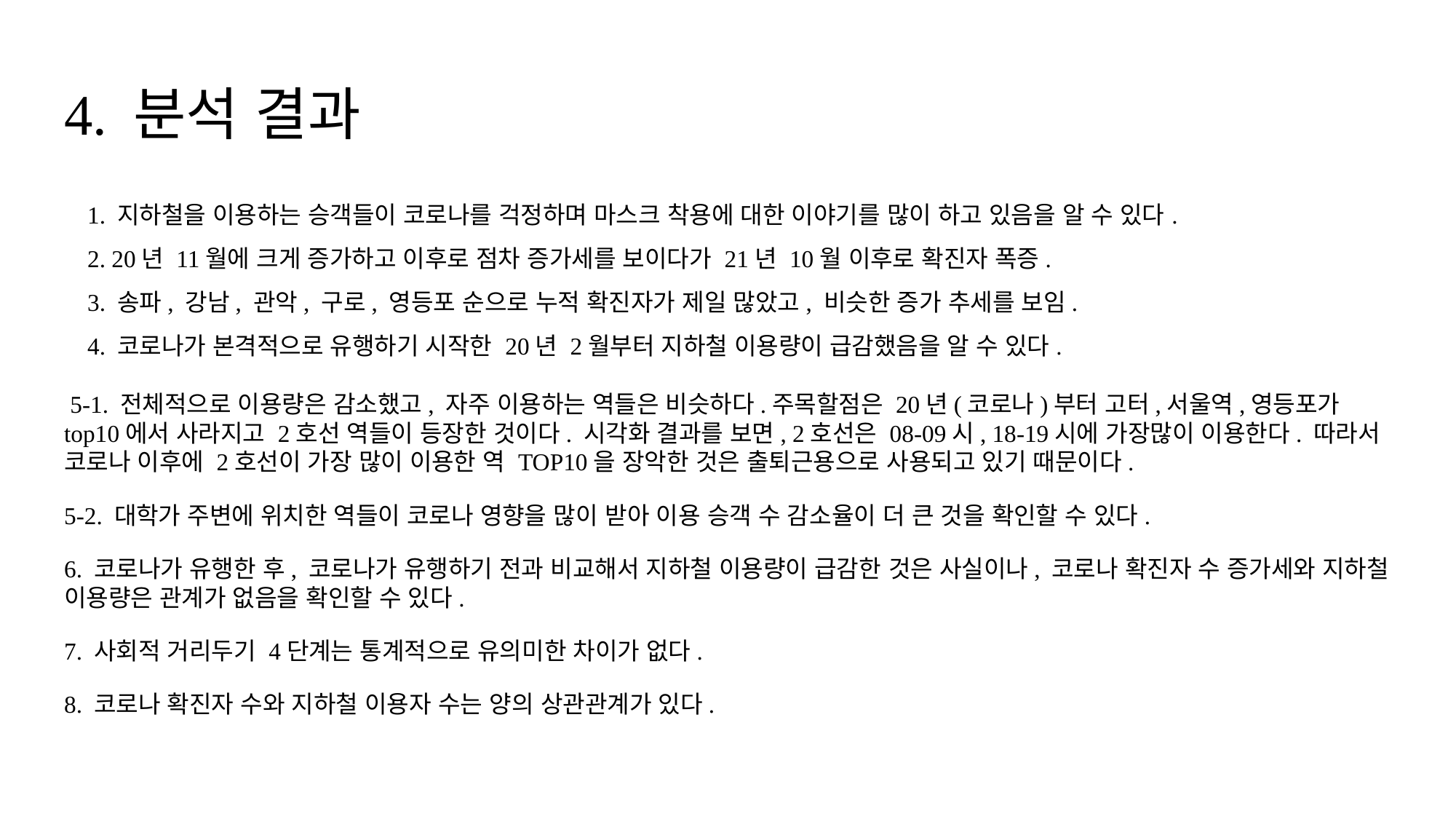

# 4. 분석 결과
1. 지하철을 이용하는 승객들이 코로나를 걱정하며 마스크 착용에 대한 이야기를 많이 하고 있음을 알 수 있다.
2. 20년 11월에 크게 증가하고 이후로 점차 증가세를 보이다가 21년 10월 이후로 확진자 폭증.
3. 송파, 강남, 관악, 구로, 영등포 순으로 누적 확진자가 제일 많았고, 비슷한 증가 추세를 보임.
4. 코로나가 본격적으로 유행하기 시작한 20년 2월부터 지하철 이용량이 급감했음을 알 수 있다.

 5-1. 전체적으로 이용량은 감소했고, 자주 이용하는 역들은 비슷하다.주목할점은 20년(코로나)부터 고터,서울역,영등포가 top10에서 사라지고 2호선 역들이 등장한 것이다. 시각화 결과를 보면, 2호선은 08-09시, 18-19시에 가장많이 이용한다. 따라서 코로나 이후에 2호선이 가장 많이 이용한 역 TOP10을 장악한 것은 출퇴근용으로 사용되고 있기 때문이다.
5-2. 대학가 주변에 위치한 역들이 코로나 영향을 많이 받아 이용 승객 수 감소율이 더 큰 것을 확인할 수 있다.
6. 코로나가 유행한 후, 코로나가 유행하기 전과 비교해서 지하철 이용량이 급감한 것은 사실이나, 코로나 확진자 수 증가세와 지하철 이용량은 관계가 없음을 확인할 수 있다.
7. 사회적 거리두기 4단계는 통계적으로 유의미한 차이가 없다.
8. 코로나 확진자 수와 지하철 이용자 수는 양의 상관관계가 있다.